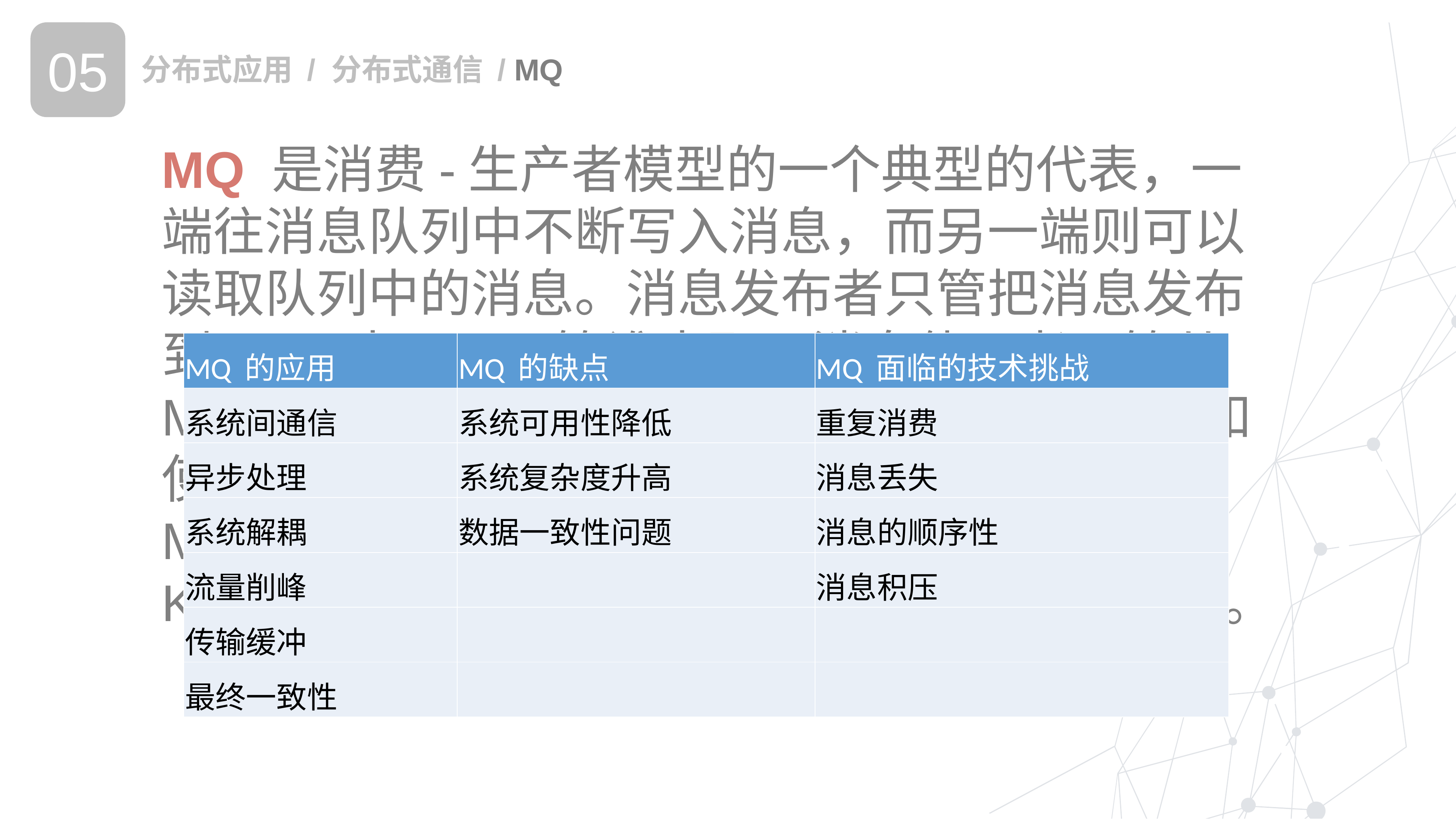

05
分布式应用 / 分布式通信 / MQ

MQ 是消费-生产者模型的一个典型的代表，一端往消息队列中不断写入消息，而另一端则可以读取队列中的消息。消息发布者只管把消息发布到 MQ 中而不用管谁来取，消息使用者只管从 MQ 中取消息而不管是谁发布的。这样发布者和使用者都不用知道对方的存在。
MQ 代表产品有：Kafka、RabbitMQ、RocketMQ、Pulsar 等。
| MQ 的应用 | MQ 的缺点 | MQ 面临的技术挑战 |
| --- | --- | --- |
| 系统间通信 | 系统可用性降低 | 重复消费 |
| 异步处理 | 系统复杂度升高 | 消息丢失 |
| 系统解耦 | 数据一致性问题 | 消息的顺序性 |
| 流量削峰 |  | 消息积压 |
| 传输缓冲 |  |  |
| 最终一致性 |  |  |